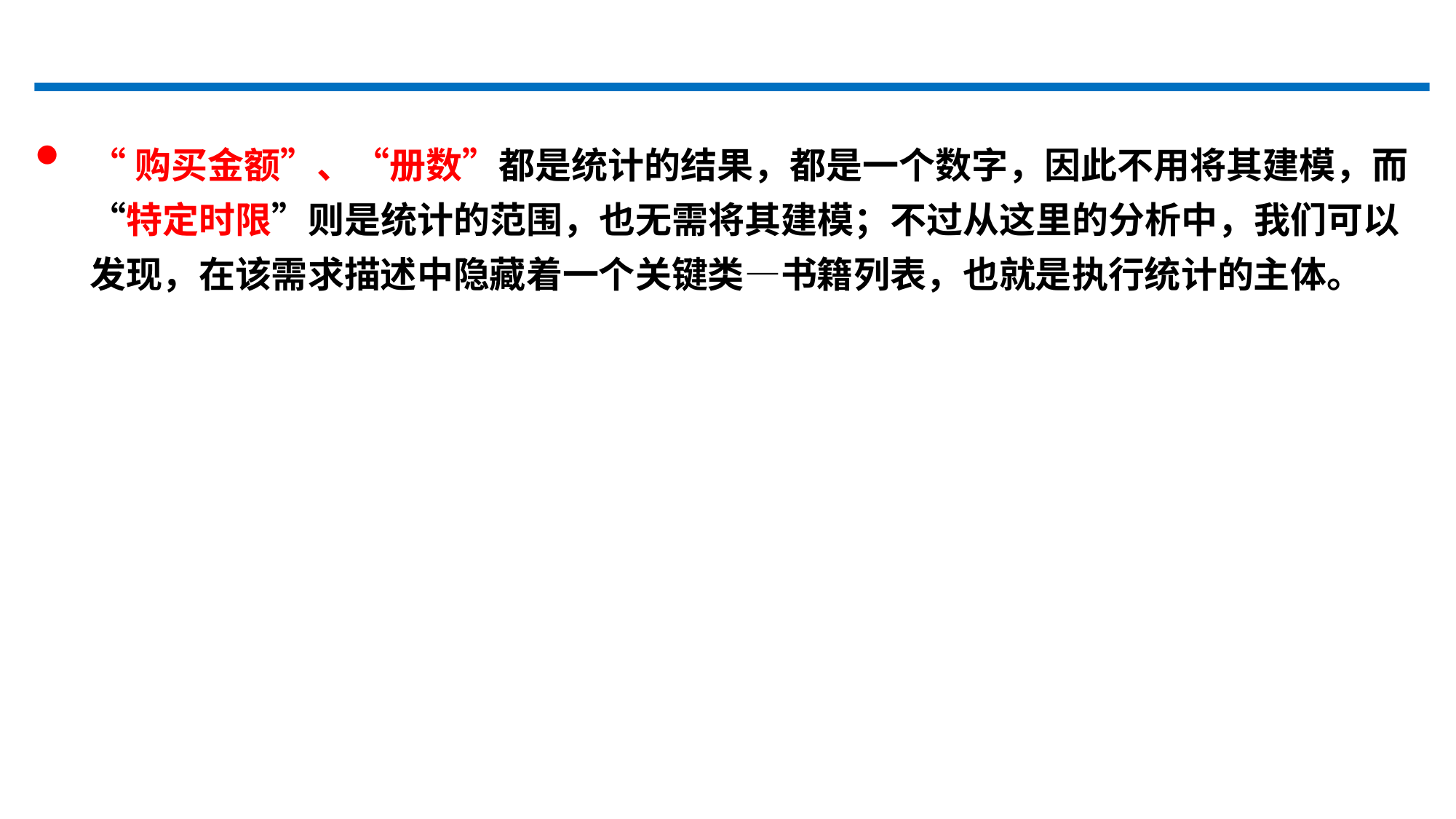

“购买金额”、“册数”都是统计的结果，都是一个数字，因此不用将其建模，而“特定时限”则是统计的范围，也无需将其建模；不过从这里的分析中，我们可以发现，在该需求描述中隐藏着一个关键类—书籍列表，也就是执行统计的主体。